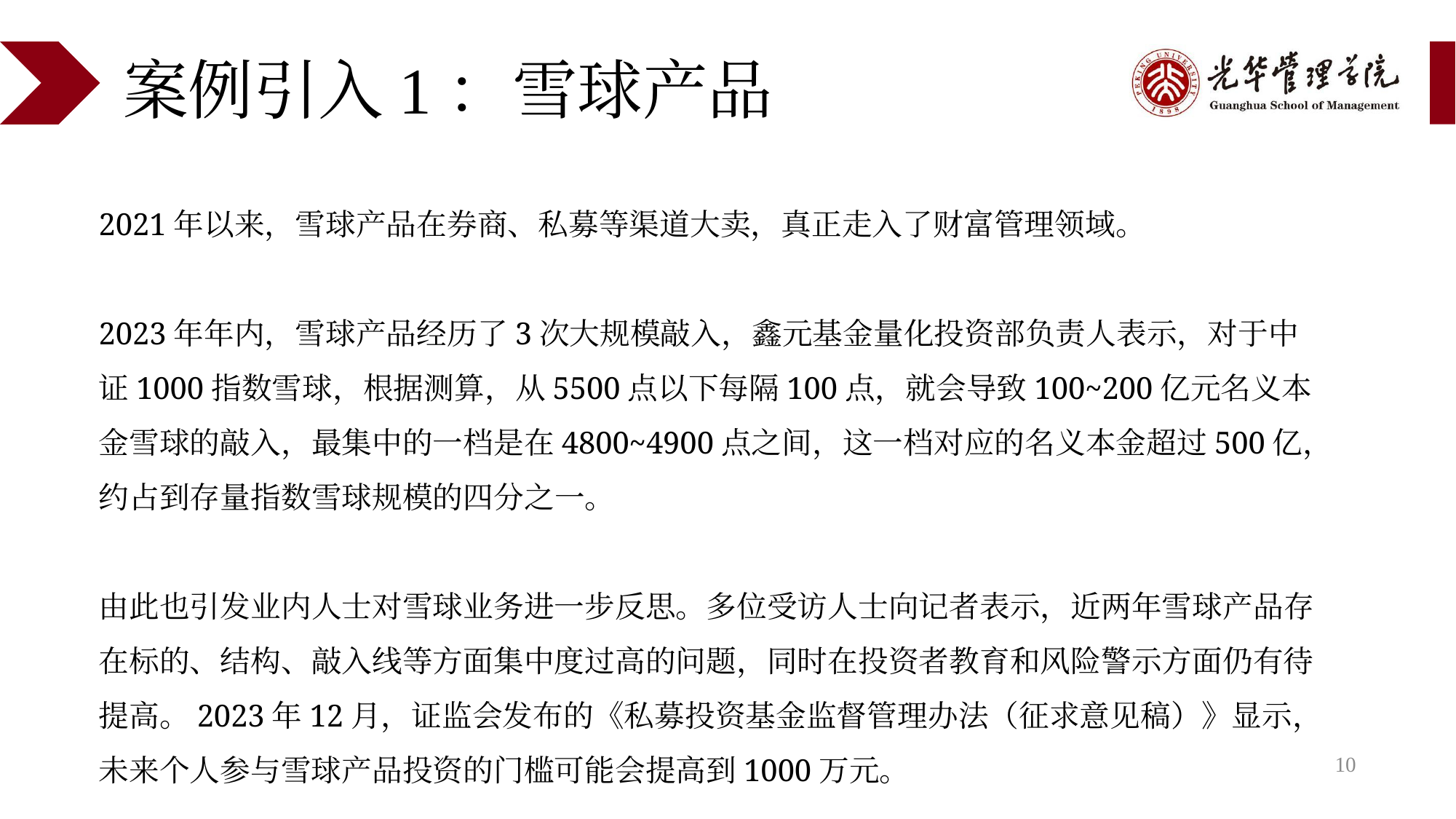

# 案例引入1：雪球产品
2021年以来，雪球产品在券商、私募等渠道大卖，真正走入了财富管理领域。

2023年年内，雪球产品经历了3次大规模敲入，鑫元基金量化投资部负责人表示，对于中证1000指数雪球，根据测算，从5500点以下每隔100点，就会导致100~200亿元名义本金雪球的敲入，最集中的一档是在4800~4900点之间，这一档对应的名义本金超过500亿，约占到存量指数雪球规模的四分之一。

由此也引发业内人士对雪球业务进一步反思。多位受访人士向记者表示，近两年雪球产品存在标的、结构、敲入线等方面集中度过高的问题，同时在投资者教育和风险警示方面仍有待提高。2023年12月，证监会发布的《私募投资基金监督管理办法（征求意见稿）》显示，未来个人参与雪球产品投资的门槛可能会提高到1000万元。
10